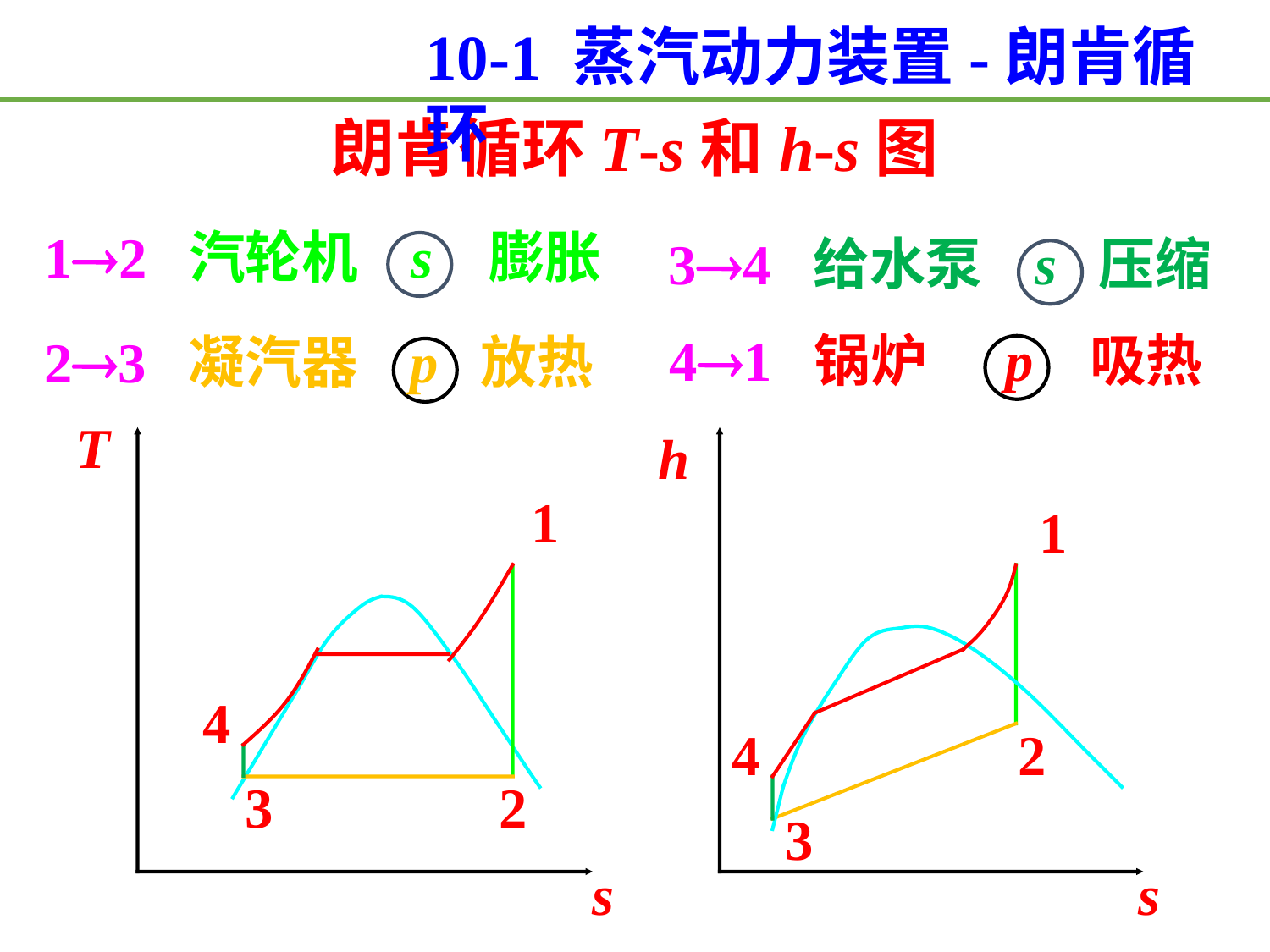

10-1 蒸汽动力装置-朗肯循环
朗肯循环T-s和h-s图
1→2  汽轮机   s   膨胀

3→4  给水泵   s  压缩

4→1  锅炉     p   吸热

2→3  凝汽器   p  放热

T
h

1
1

4
4
2

3
2

3
s
s